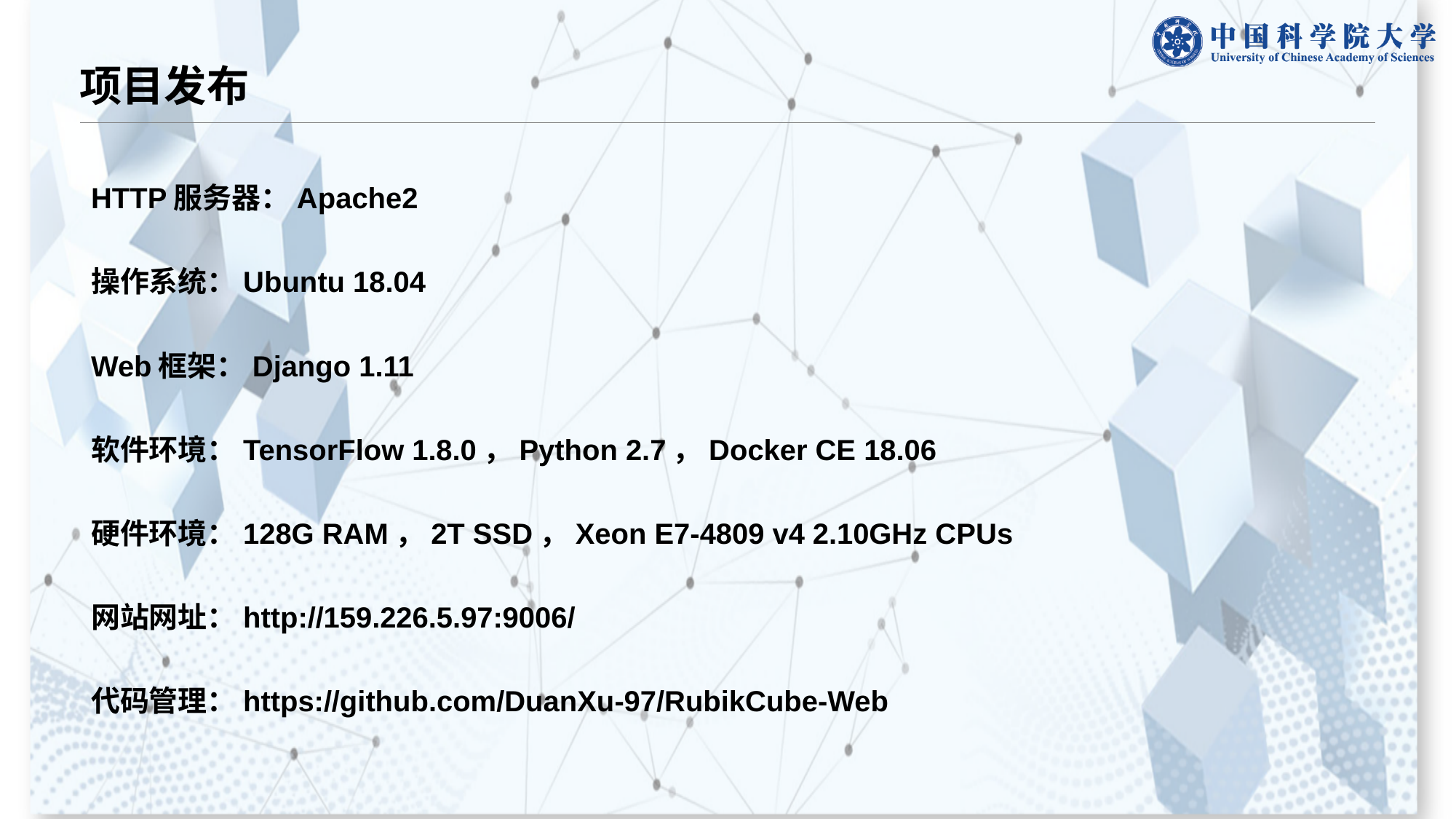

# 项目发布

HTTP服务器：Apache2

操作系统：Ubuntu 18.04

Web框架：Django 1.11

软件环境：TensorFlow 1.8.0，Python 2.7，Docker CE 18.06

硬件环境：128G RAM，2T SSD，Xeon E7-4809 v4 2.10GHz CPUs

网站网址：http://159.226.5.97:9006/

代码管理：https://github.com/DuanXu-97/RubikCube-Web